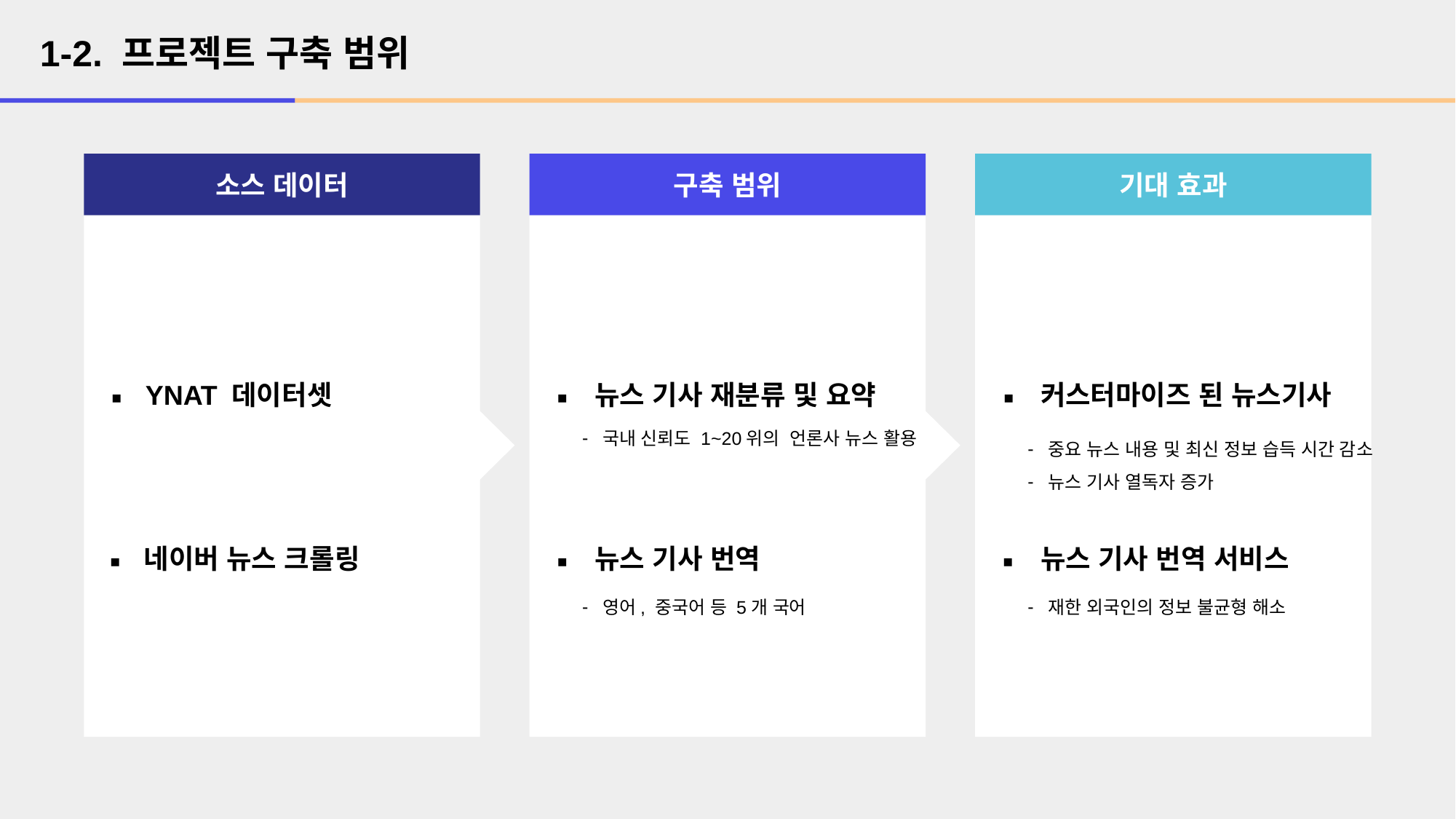

1-2. 프로젝트 구축 범위
소스 데이터
YNAT 데이터셋

네이버 뉴스 크롤링

구축 범위
뉴스 기사 재분류 및 요약

뉴스 기사 번역

기대 효과
커스터마이즈 된 뉴스기사

뉴스 기사 번역 서비스
국내 신뢰도 1~20위의  언론사 뉴스 활용
중요 뉴스 내용 및 최신 정보 습득 시간 감소
뉴스 기사 열독자 증가
영어, 중국어 등 5개 국어
재한 외국인의 정보 불균형 해소